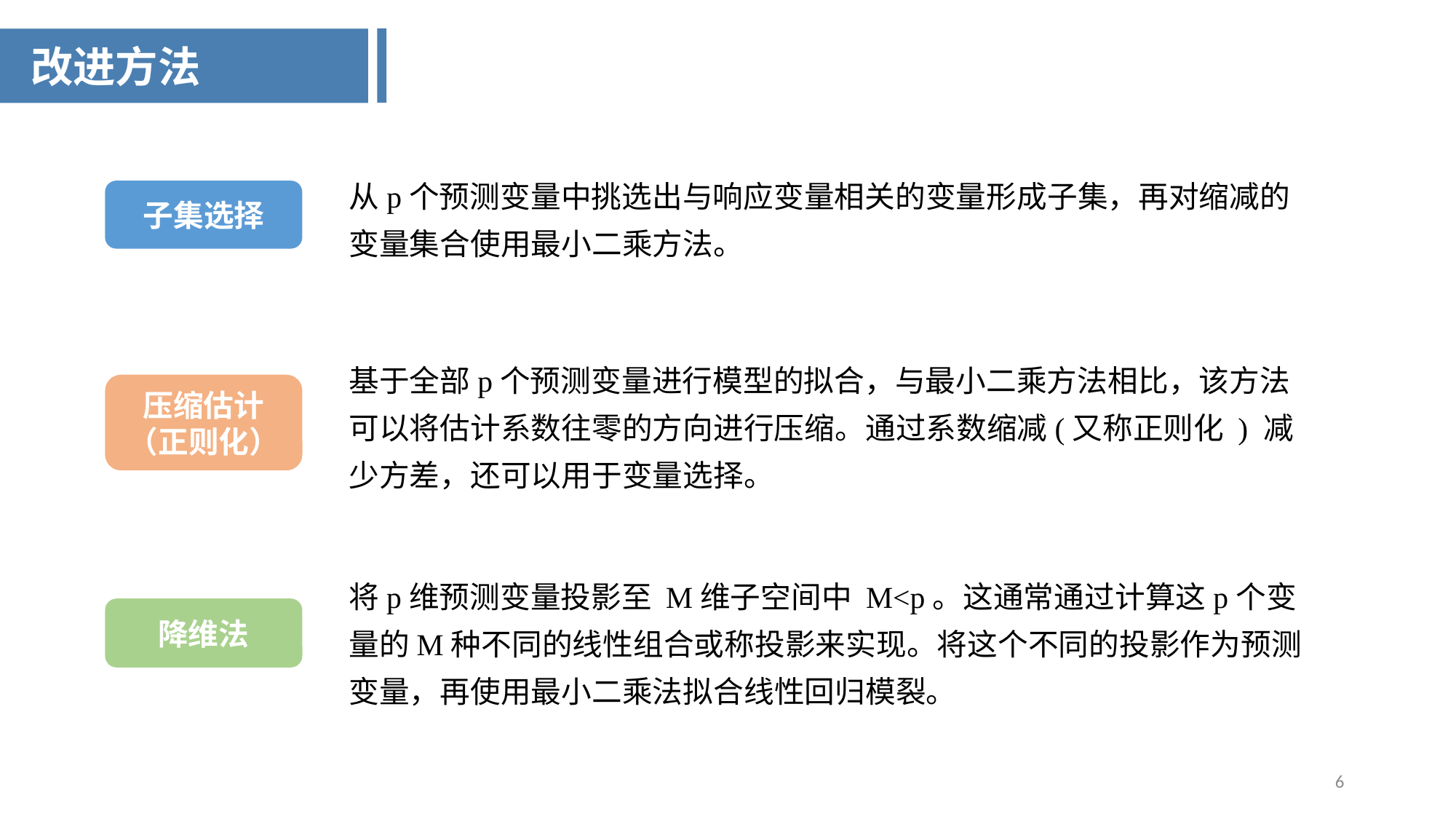

子集选择
改进方法
从p个预测变量中挑选出与响应变量相关的变量形成子集，再对缩减的变量集合使用最小二乘方法。
子集选择
基于全部p个预测变量进行模型的拟合，与最小二乘方法相比，该方法可以将估计系数往零的方向进行压缩。通过系数缩减(又称正则化 ) 减少方差，还可以用于变量选择。
压缩估计
（正则化）
将p维预测变量投影至 M维子空间中 M<p。这通常通过计算这p个变量的M种不同的线性组合或称投影来实现。将这个不同的投影作为预测变量，再使用最小二乘法拟合线性回归模裂。
降维法
6